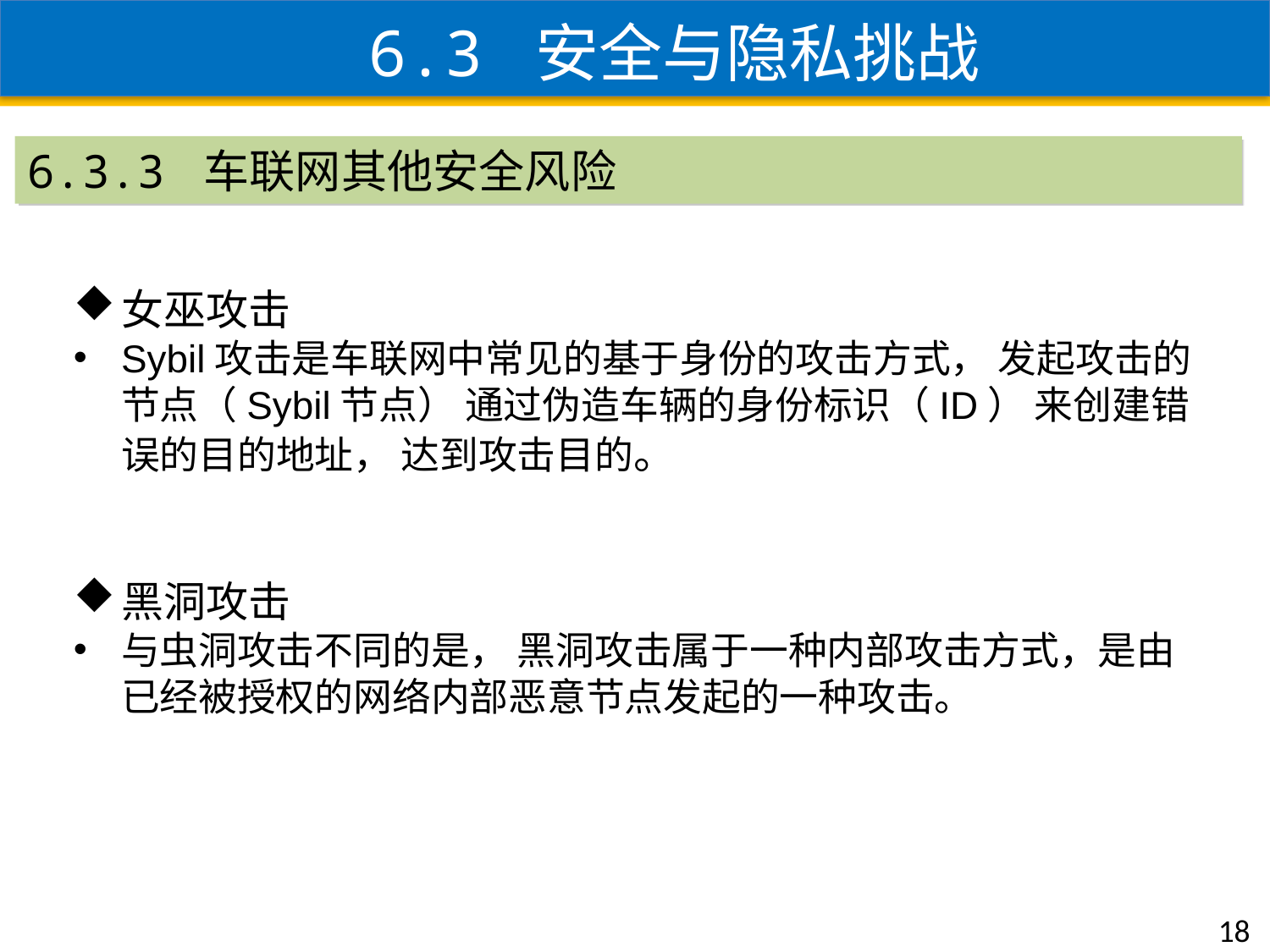

6.3 安全与隐私挑战
6.3.3 车联网其他安全风险

女巫攻击
Sybil攻击是车联网中常见的基于身份的攻击方式， 发起攻击的节点（Sybil节点） 通过伪造车辆的身份标识（ID） 来创建错误的目的地址， 达到攻击目的。

黑洞攻击
与虫洞攻击不同的是， 黑洞攻击属于一种内部攻击方式，是由已经被授权的网络内部恶意节点发起的一种攻击。
18